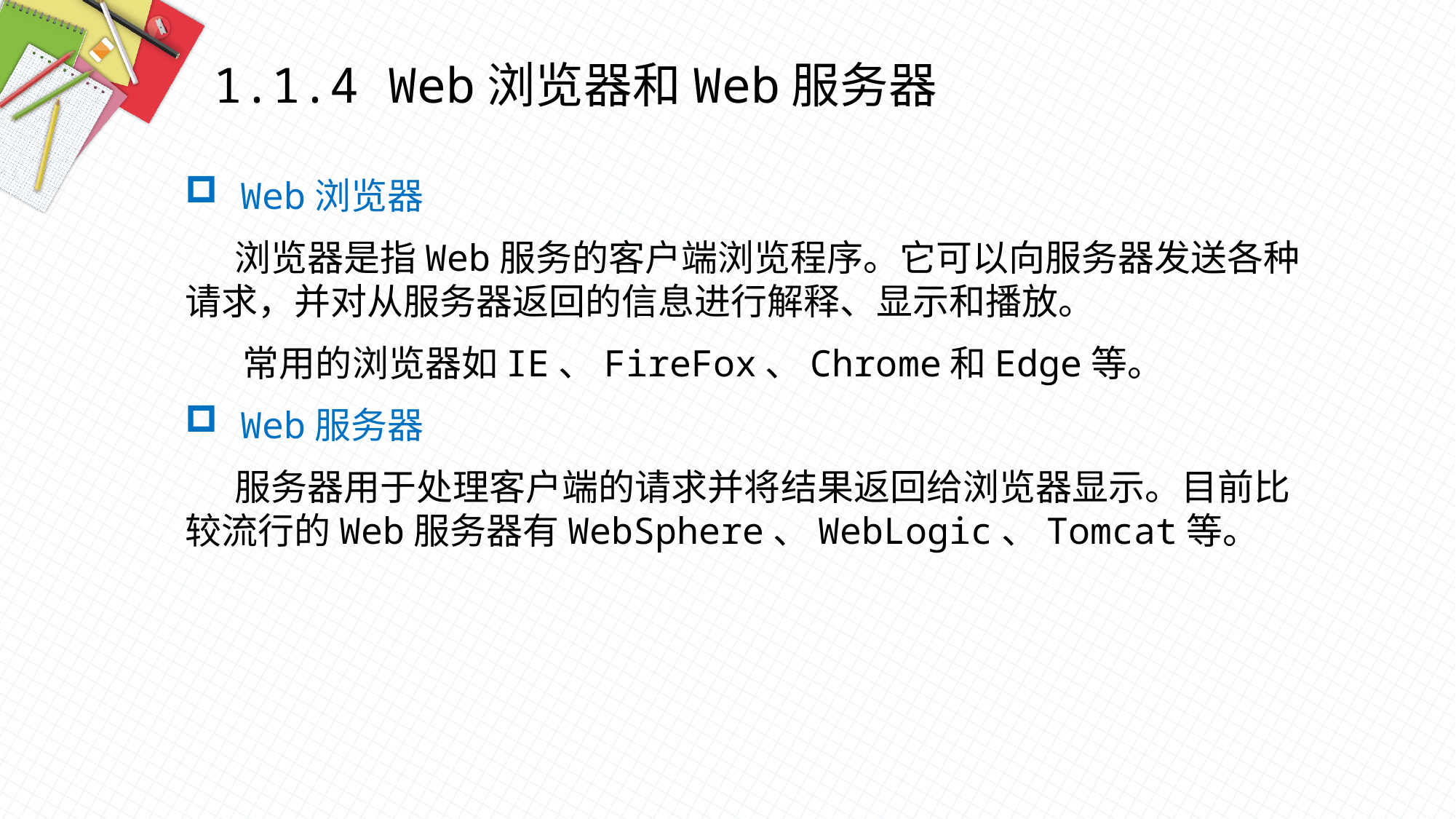

1.1.4 Web浏览器和Web服务器
 Web浏览器
     浏览器是指Web服务的客户端浏览程序。它可以向服务器发送各种请求，并对从服务器返回的信息进行解释、显示和播放。
      常用的浏览器如IE、FireFox、Chrome和Edge等。
 Web服务器
     服务器用于处理客户端的请求并将结果返回给浏览器显示。目前比较流行的Web服务器有WebSphere、WebLogic、Tomcat等。